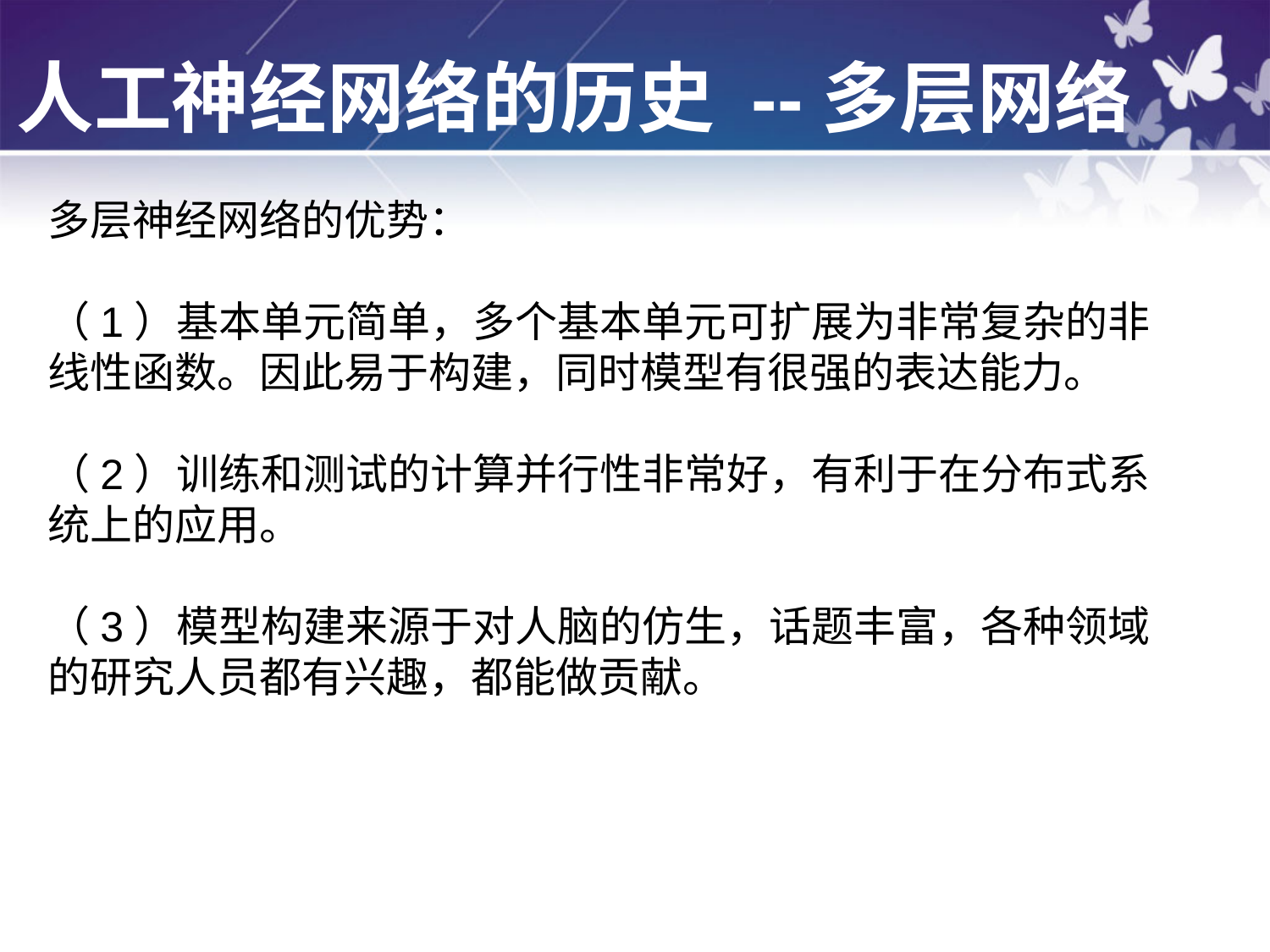

人工神经网络的历史 --多层网络
多层神经网络的优势：

（1）基本单元简单，多个基本单元可扩展为非常复杂的非线性函数。因此易于构建，同时模型有很强的表达能力。

（2）训练和测试的计算并行性非常好，有利于在分布式系统上的应用。

（3）模型构建来源于对人脑的仿生，话题丰富，各种领域的研究人员都有兴趣，都能做贡献。